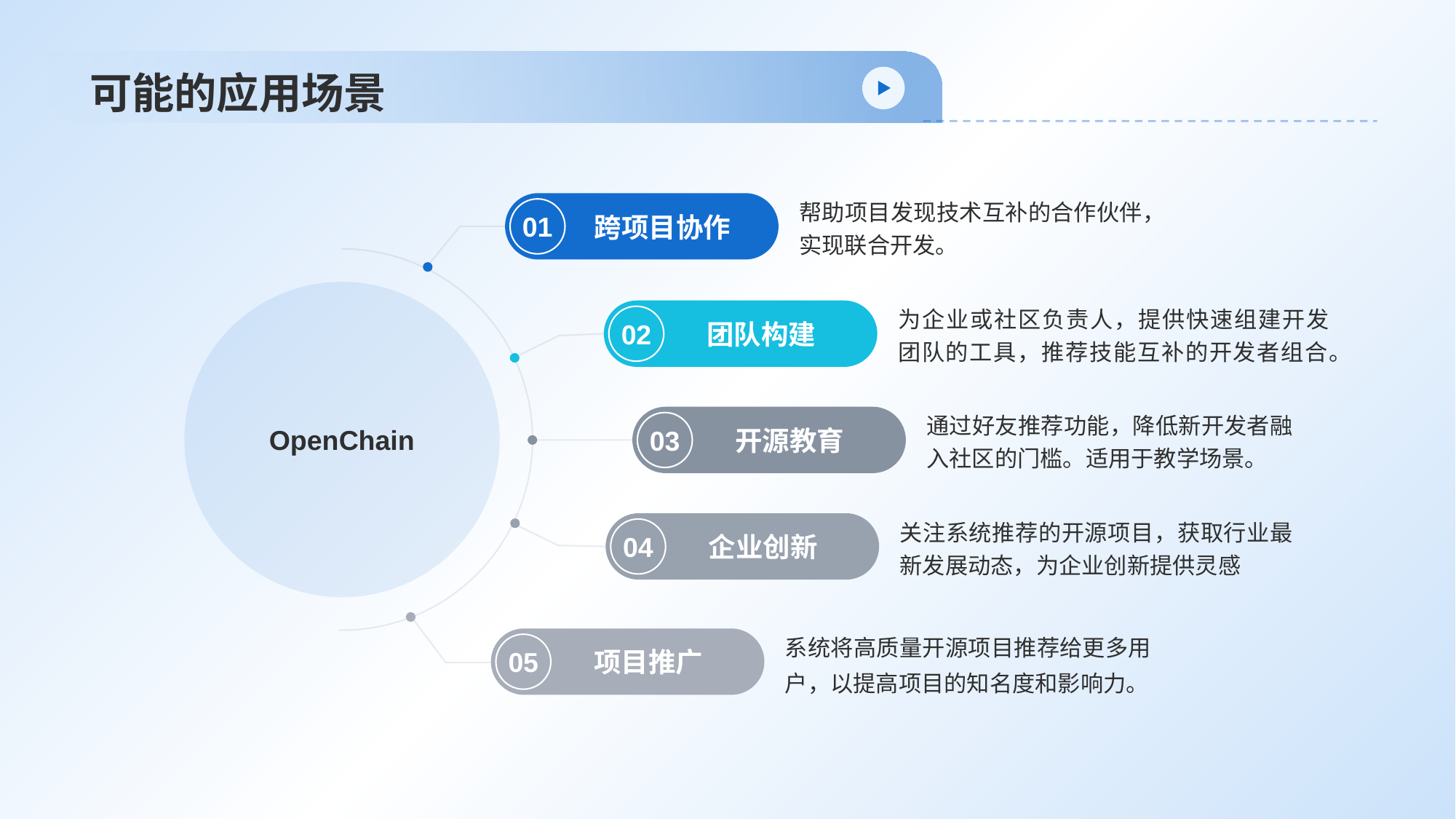

# 可能的应用场景
帮助项目发现技术互补的合作伙伴，实现联合开发。

跨项目协作
01

OpenChain
为企业或社区负责人，提供快速组建开发团队的工具，推荐技能互补的开发者组合。

团队构建
02

通过好友推荐功能，降低新开发者融入社区的门槛。适用于教学场景。

开源教育
03

关注系统推荐的开源项目，获取行业最新发展动态，为企业创新提供灵感

企业创新

04

系统将高质量开源项目推荐给更多用户，以提高项目的知名度和影响力。

项目推广
05